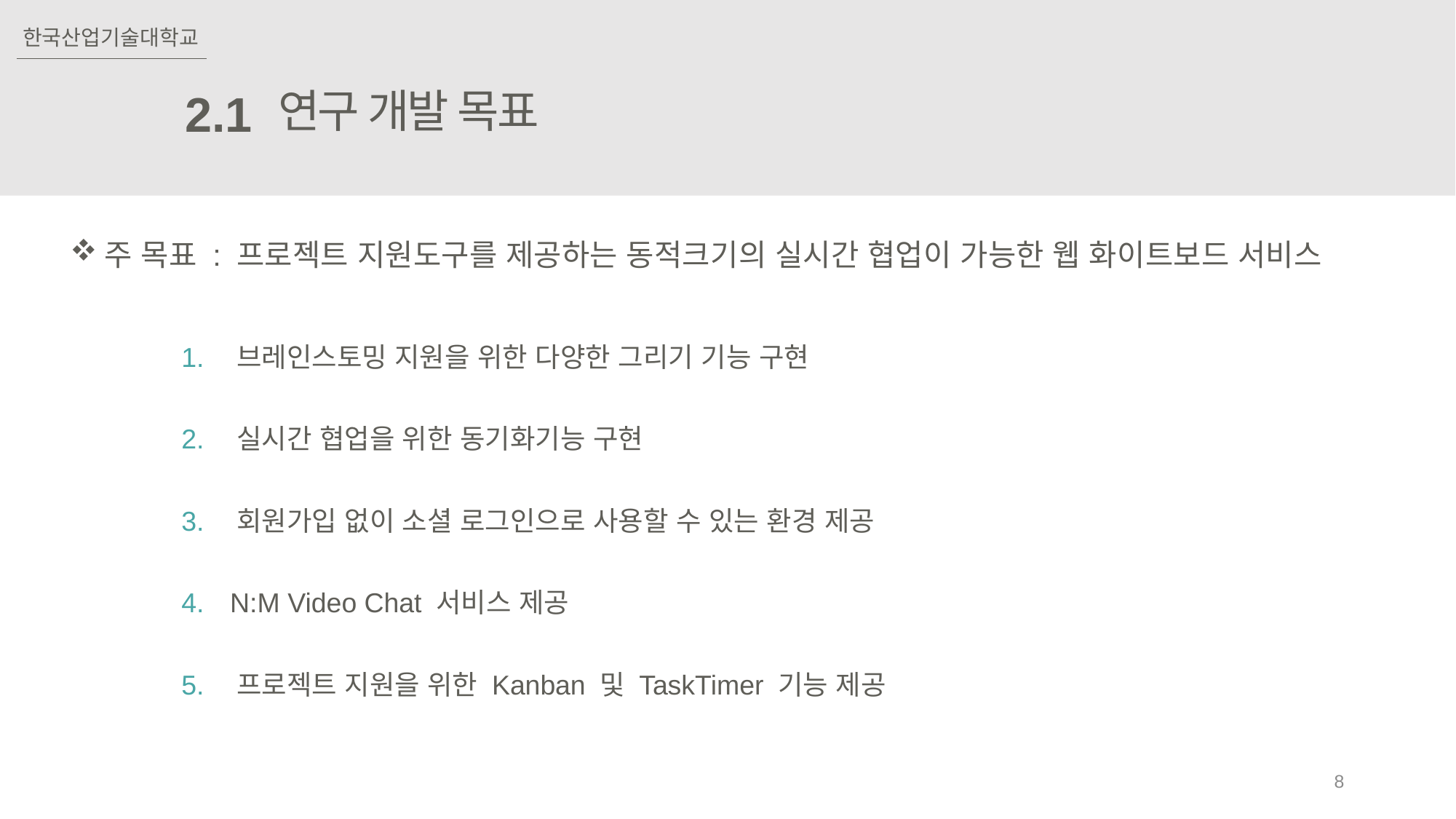

한국산업기술대학교
연구 개발 목표
2.1
주 목표 : 프로젝트 지원도구를 제공하는 동적크기의 실시간 협업이 가능한 웹 화이트보드 서비스
 브레인스토밍 지원을 위한 다양한 그리기 기능 구현
 실시간 협업을 위한 동기화기능 구현
 회원가입 없이 소셜 로그인으로 사용할 수 있는 환경 제공
 N:M Video Chat 서비스 제공
 프로젝트 지원을 위한 Kanban 및 TaskTimer 기능 제공
8